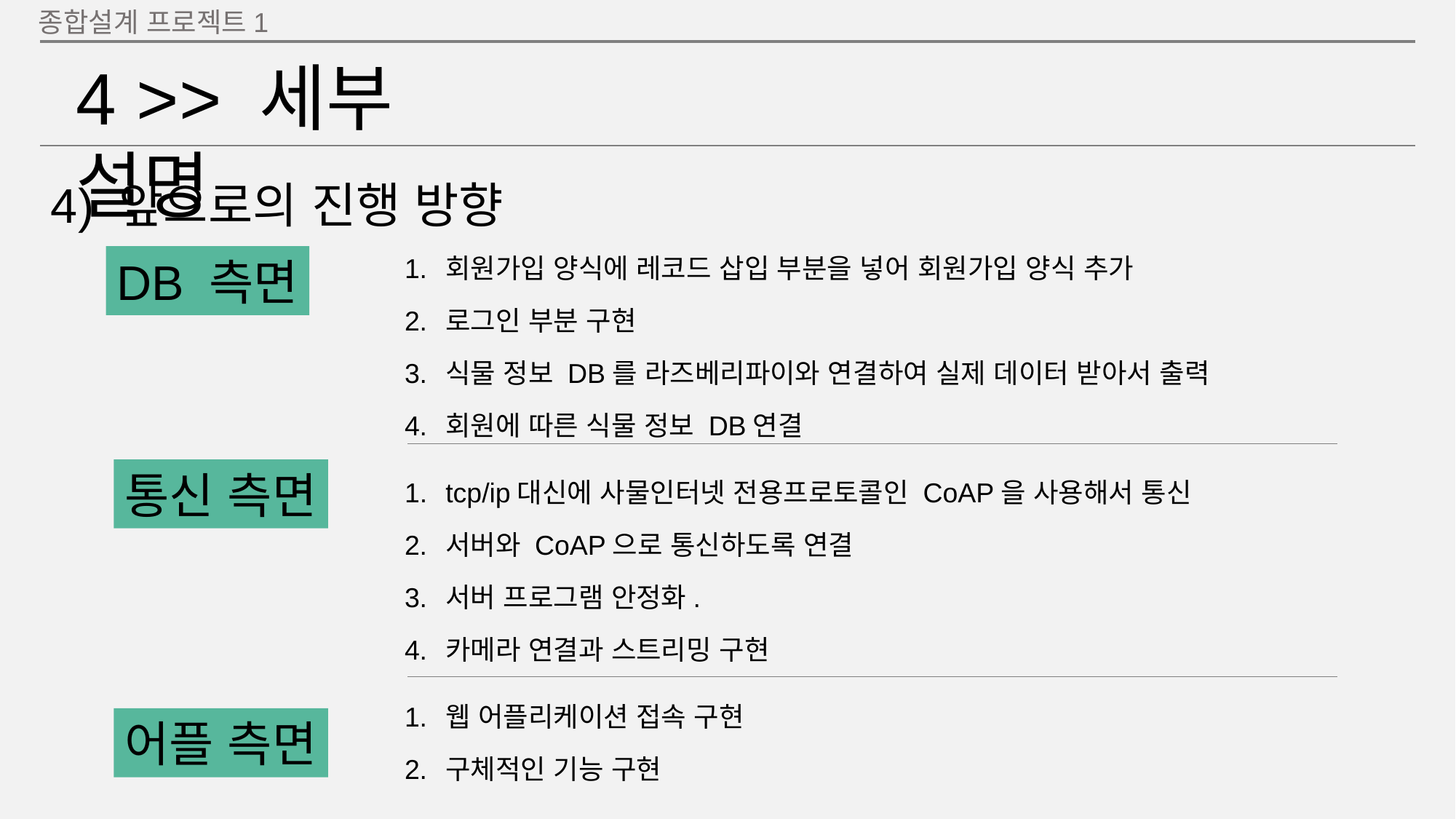

종합설계 프로젝트1
4 >> 세부 설명
4) 앞으로의 진행 방향
회원가입 양식에 레코드 삽입 부분을 넣어 회원가입 양식 추가
로그인 부분 구현
식물 정보 DB를 라즈베리파이와 연결하여 실제 데이터 받아서 출력
회원에 따른 식물 정보 DB연결
DB 측면
tcp/ip대신에 사물인터넷 전용프로토콜인 CoAP을 사용해서 통신
서버와 CoAP으로 통신하도록 연결
서버 프로그램 안정화.
카메라 연결과 스트리밍 구현
통신 측면
웹 어플리케이션 접속 구현
구체적인 기능 구현
어플 측면